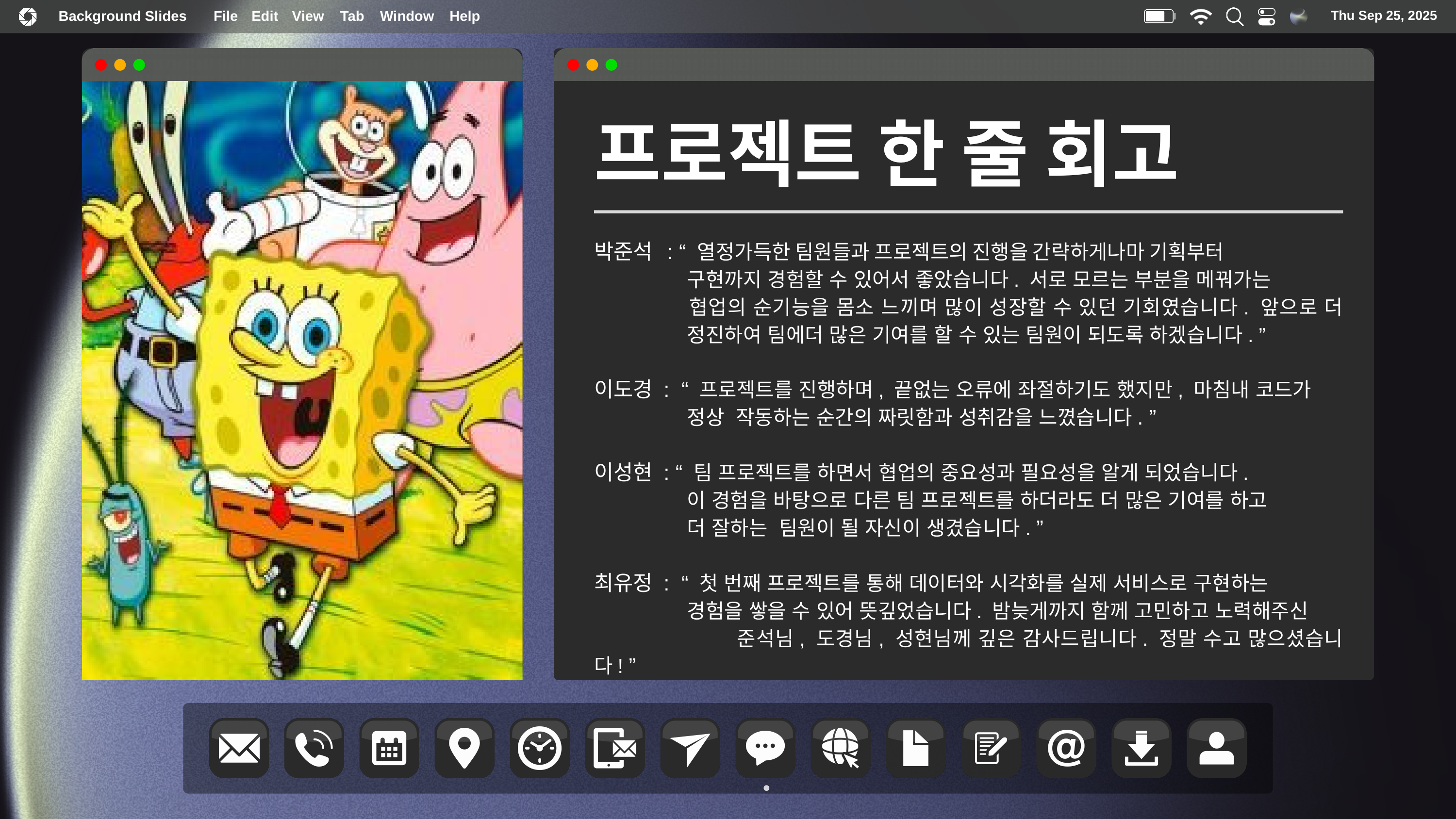

Thu Sep 25, 2025

Background Slides
File
Edit
View
Tab
Window
Help

Introduction

프로젝트 한 줄 회고

박준석  : “ 열정가득한 팀원들과 프로젝트의 진행을 간략하게나마 기획부터
	　구현까지 경험할 수 있어서 좋았습니다. 서로 모르는 부분을 메꿔가는
 	　협업의 순기능을 몸소 느끼며 많이 성장할 수 있던 기회였습니다. 앞으로 더 	　정진하여 팀에더 많은 기여를 할 수 있는 팀원이 되도록 하겠습니다. ”

이도경 :  “ 프로젝트를 진행하며, 끝없는 오류에 좌절하기도 했지만, 마침내 코드가
	　정상  작동하는 순간의 짜릿함과 성취감을 느꼈습니다. ”

이성현 : “ 팀 프로젝트를 하면서 협업의 중요성과 필요성을 알게 되었습니다.
	　이 경험을 바탕으로 다른 팀 프로젝트를 하더라도 더 많은 기여를 하고
	　더 잘하는  팀원이 될 자신이 생겼습니다. ”

최유정 :  “ 첫 번째 프로젝트를 통해 데이터와 시각화를 실제 서비스로 구현하는
	　경험을 쌓을 수 있어 뜻깊었습니다. 밤늦게까지 함께 고민하고 노력해주신
                   　준석님, 도경님, 성현님께 깊은 감사드립니다. 정말 수고 많으셨습니다! ”

Our Company

Elaborate on your topic here.

Lorem ipsum dolor sit amet, consectetur adipiscing elit, sed do eiusmod tempor incididunt ut labore et dolore magna aliqua. Ut enim ad minim veniam, quis nostrud exercitation ullamco laboris nisi ut aliquip ex ea commodo consequat. Duis aute irure dolor in reprehenderit in voluptate velit esse cillum dolore eu fugiat nulla pariatur. Excepteur sint occaecat cupidatat non proident, sunt in culpa qui officia deserunt mollit anim id est laborum.

What we do?
Briefly elaborate on what you want to discuss. Lorem ipsum dolor sit amet, consectetur adipiscing elit, sed do eiusmod tempor incididunt ut labore.

Who we are?
Briefly elaborate on what you want to discuss. Lorem ipsum dolor sit amet, consectetur adipiscing elit, sed do eiusmod tempor incididunt ut labore.